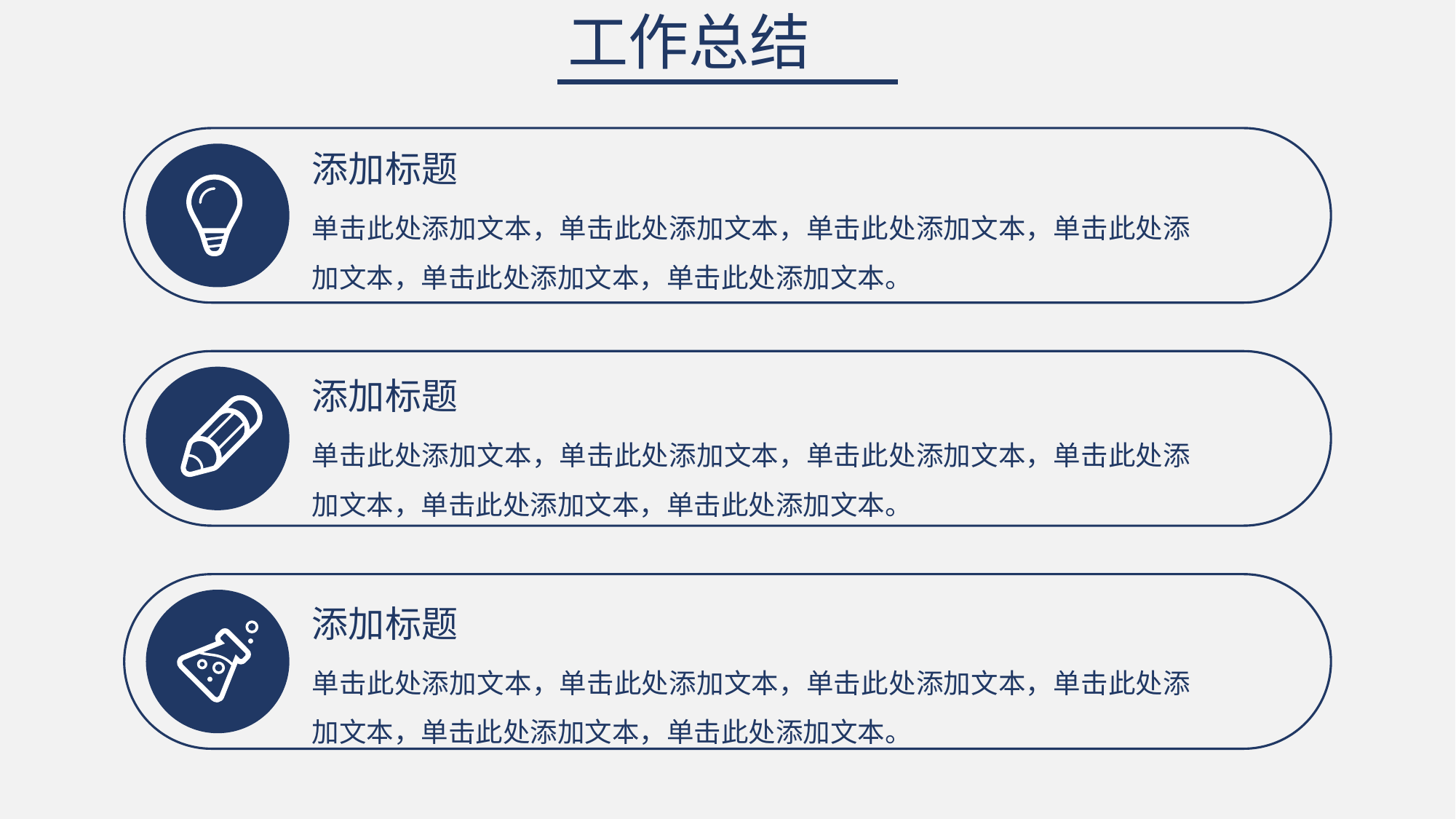

工作总结

添加标题

单击此处添加文本，单击此处添加文本，单击此处添加文本，单击此处添加文本，单击此处添加文本，单击此处添加文本。

添加标题

单击此处添加文本，单击此处添加文本，单击此处添加文本，单击此处添加文本，单击此处添加文本，单击此处添加文本。

添加标题

单击此处添加文本，单击此处添加文本，单击此处添加文本，单击此处添加文本，单击此处添加文本，单击此处添加文本。